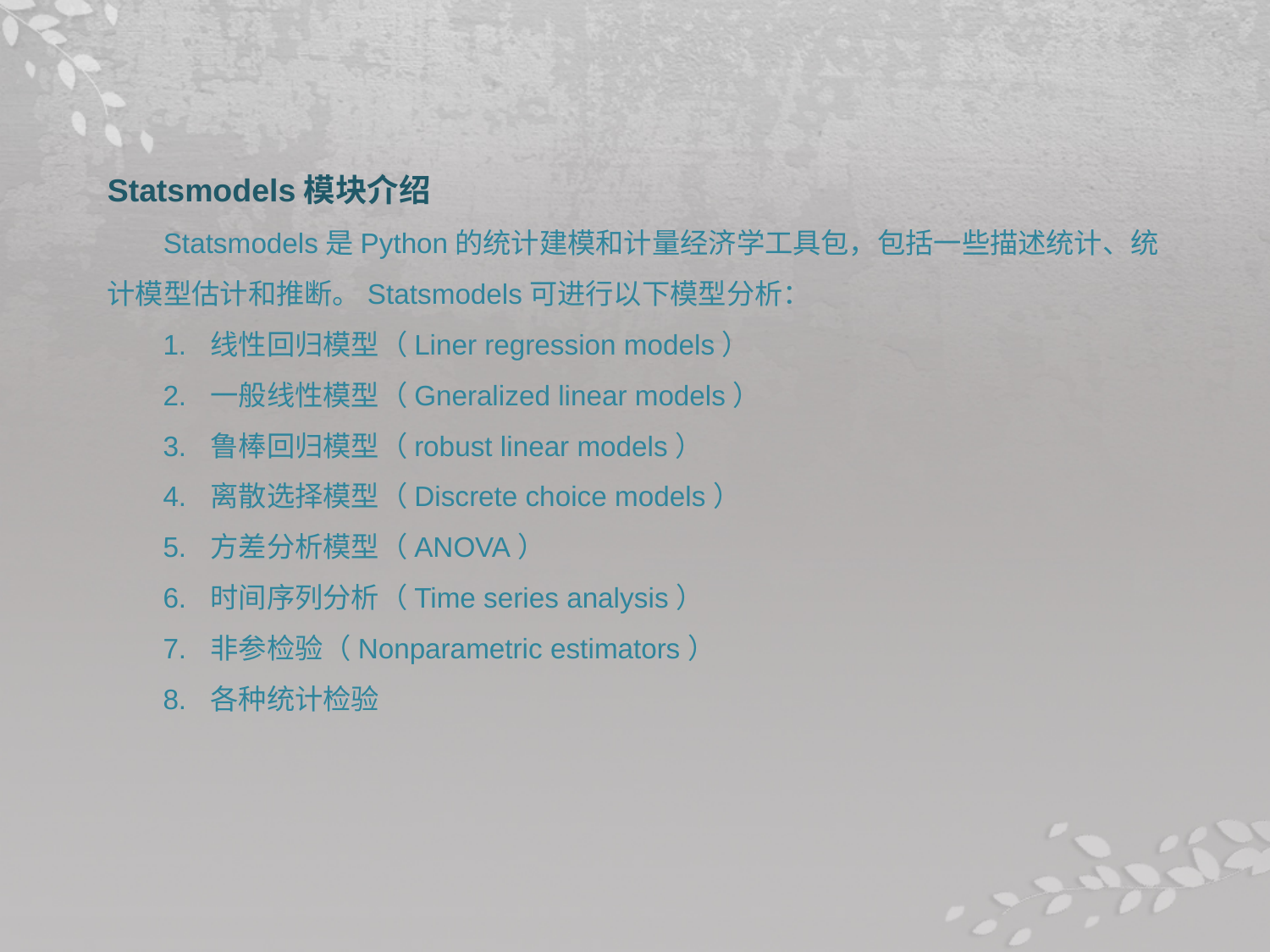

Statsmodels模块介绍
Statsmodels是Python的统计建模和计量经济学工具包，包括一些描述统计、统计模型估计和推断。Statsmodels可进行以下模型分析：
线性回归模型（Liner regression models）
一般线性模型（Gneralized linear models）
鲁棒回归模型（robust linear models）
离散选择模型（Discrete choice models）
方差分析模型（ANOVA）
时间序列分析（Time series analysis）
非参检验（Nonparametric estimators）
各种统计检验